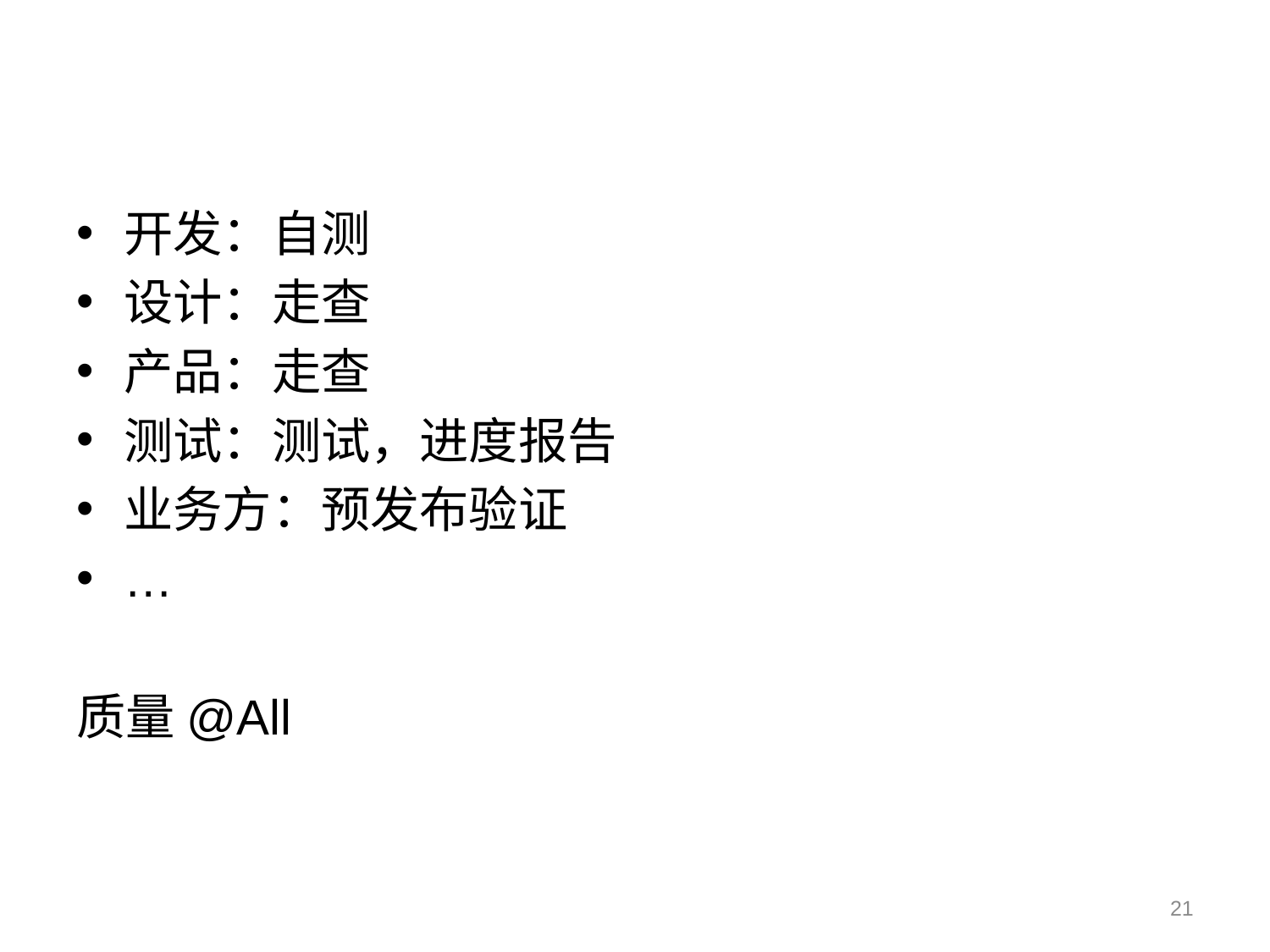

开发：自测
设计：走查
产品：走查
测试：测试，进度报告
业务方：预发布验证
…

质量@All
21